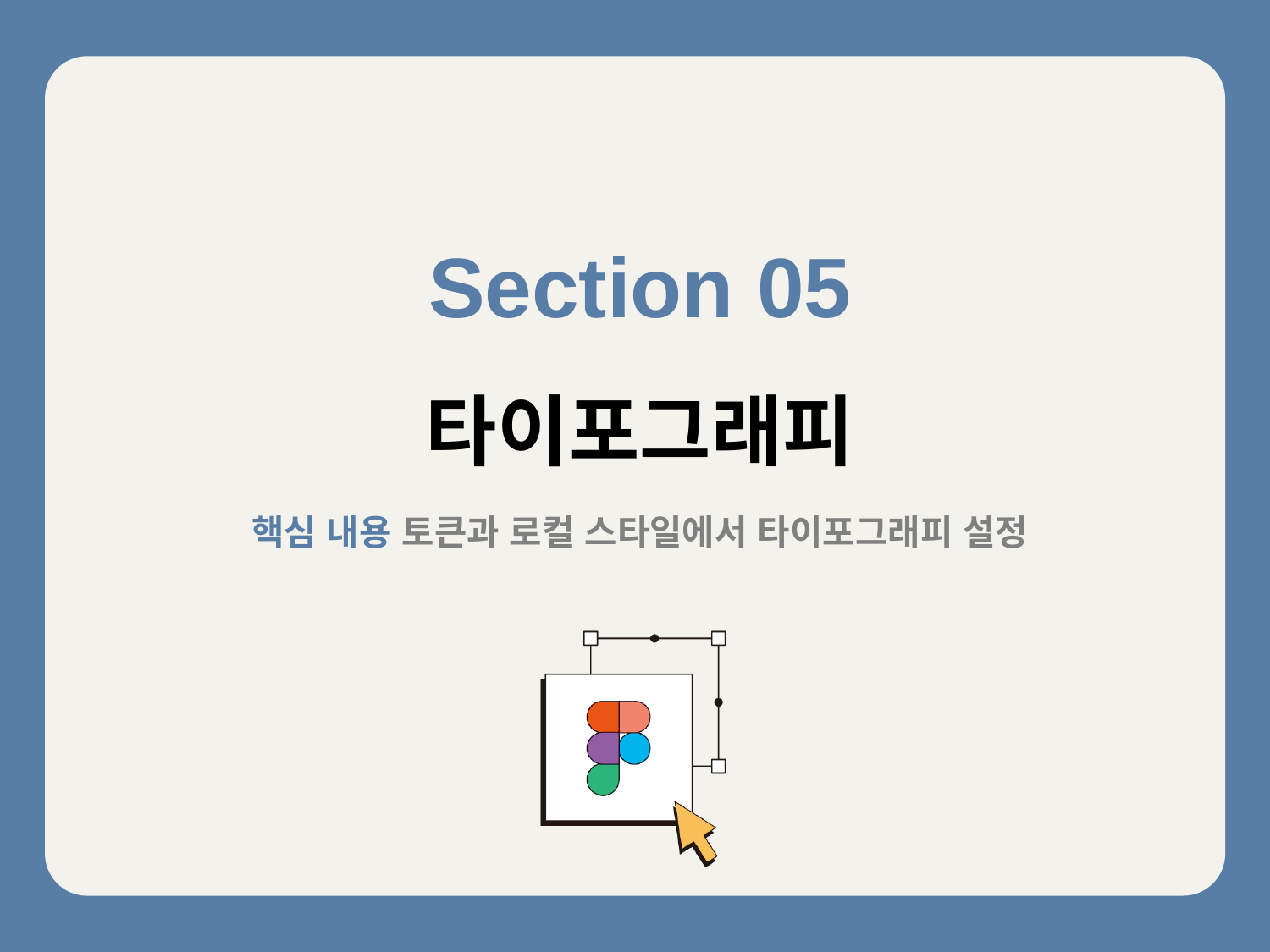

Section 05
타이포그래피
핵심 내용 토큰과 로컬 스타일에서 타이포그래피 설정